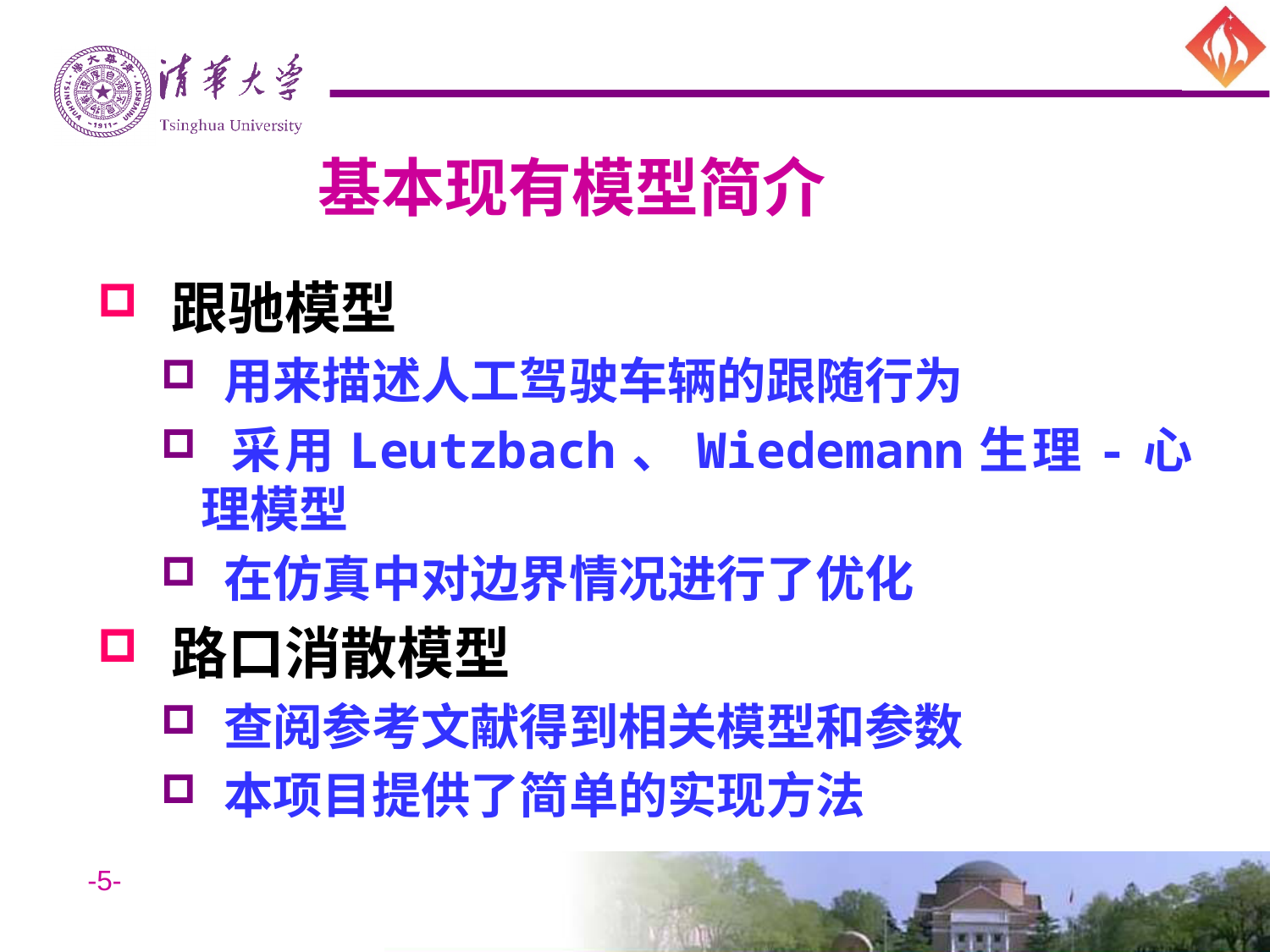

# 基本现有模型简介
 跟驰模型
 用来描述人工驾驶车辆的跟随行为
 采用Leutzbach、Wiedemann生理-心理模型
 在仿真中对边界情况进行了优化
 路口消散模型
 查阅参考文献得到相关模型和参数
 本项目提供了简单的实现方法